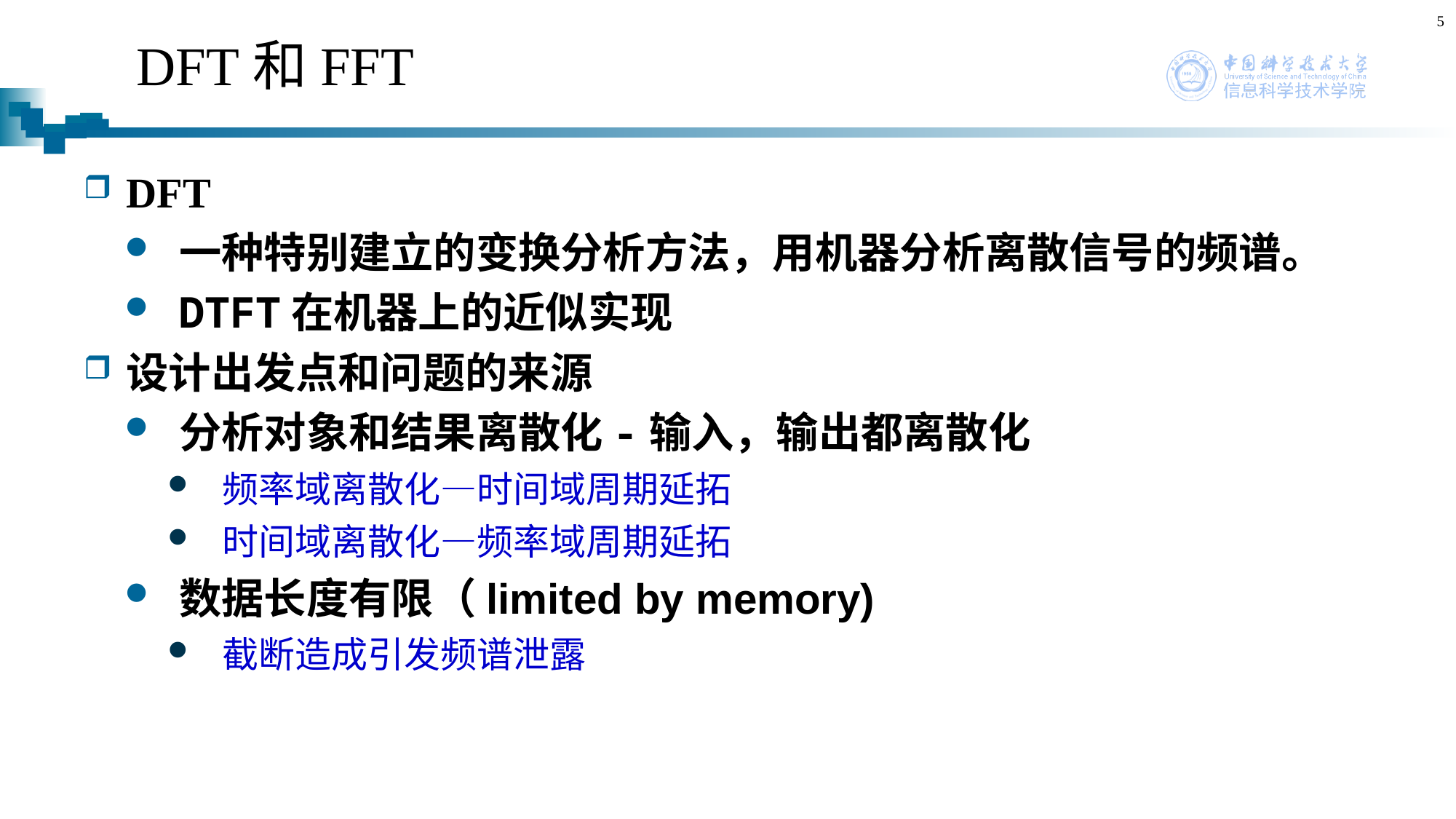

5
# DFT和FFT
DFT
一种特别建立的变换分析方法，用机器分析离散信号的频谱。
DTFT在机器上的近似实现
设计出发点和问题的来源
分析对象和结果离散化-输入，输出都离散化
频率域离散化—时间域周期延拓
时间域离散化—频率域周期延拓
数据长度有限（limited by memory)
截断造成引发频谱泄露